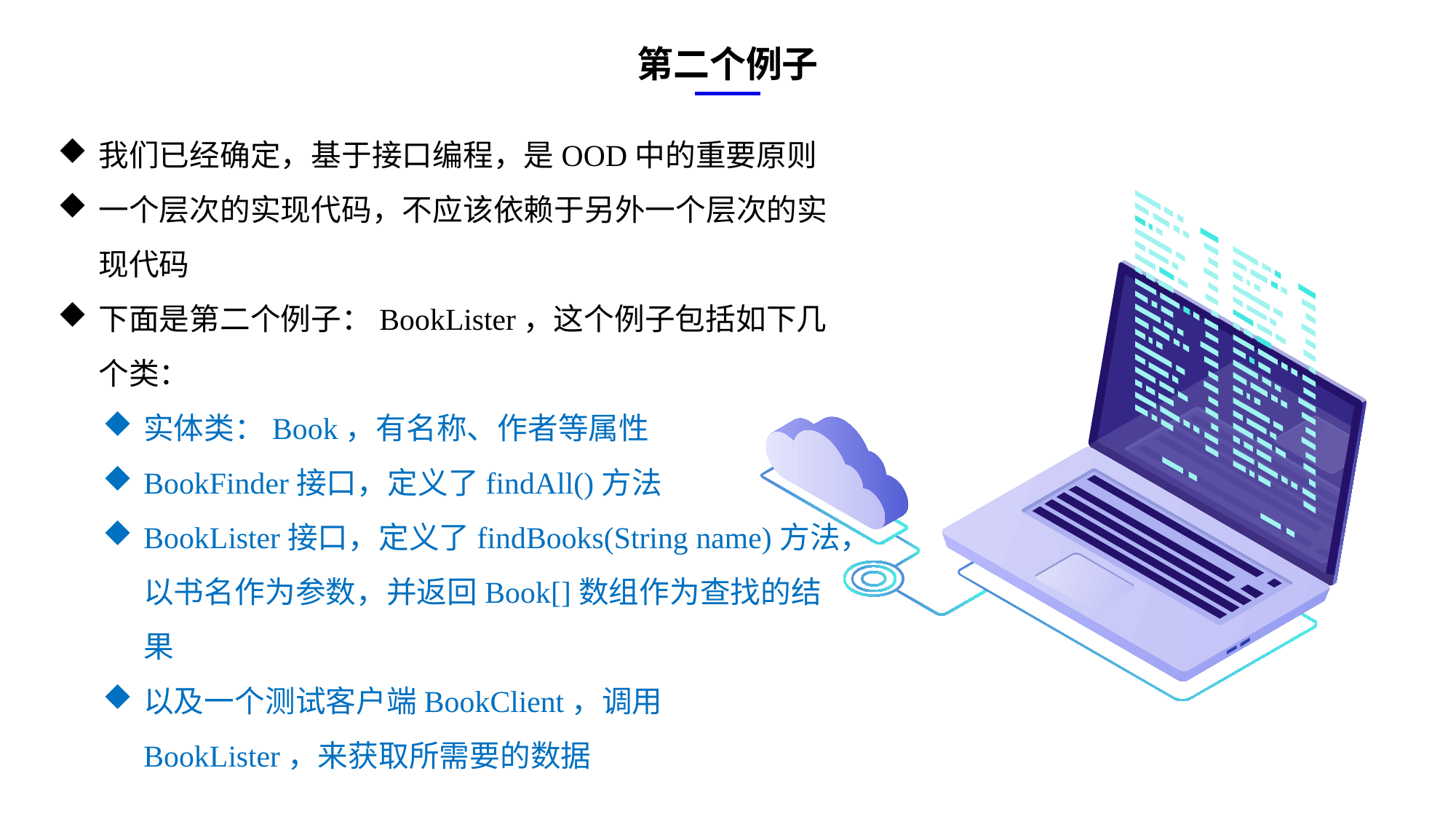

第二个例子
我们已经确定，基于接口编程，是OOD中的重要原则
一个层次的实现代码，不应该依赖于另外一个层次的实现代码
下面是第二个例子：BookLister，这个例子包括如下几个类：
实体类：Book，有名称、作者等属性
BookFinder接口，定义了findAll()方法
BookLister接口，定义了findBooks(String name)方法，以书名作为参数，并返回Book[]数组作为查找的结果
以及一个测试客户端BookClient，调用BookLister，来获取所需要的数据

e7d195523061f1c0ae0eb3eed39d2bcef4622b2499a05fe6567B54A876BEB457BD1EB8EBE9915191D1FA2E860D28D251AB291D9CBBDD28D4BD16020FD75D8281481517FC21E86E4C931520AFA1087E92E357E3DB373CA326F6F926B1A67F681E99E875FFD293B2C32B3919AE4D43F9436862A7DD54F9346DF3662D8AB7319030EF75D53FF682DE13